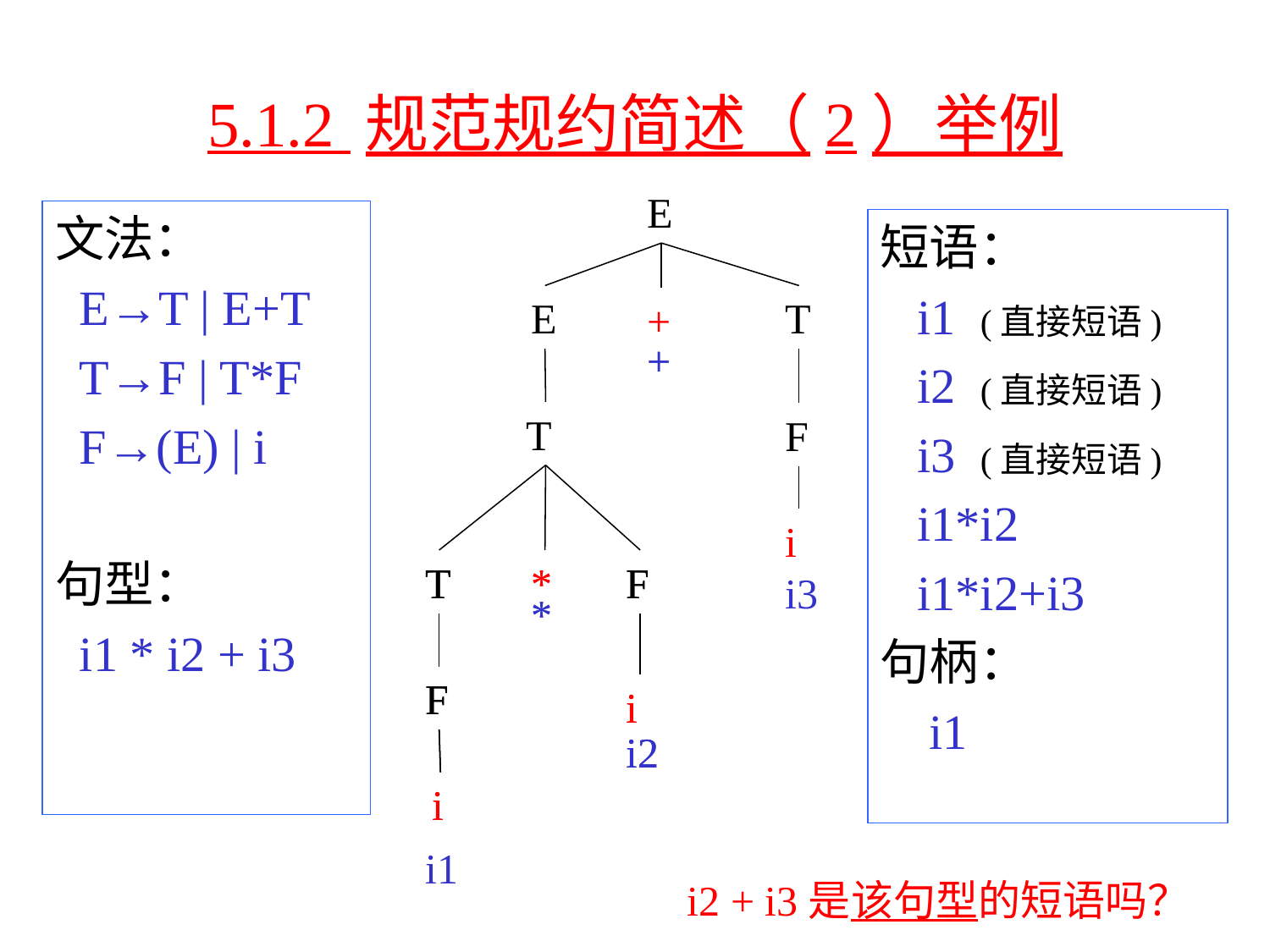

# 5.1.2 规范规约简述（2）举例
E
文法：
  E→T | E+T
  T→F | T*F
  F→(E) | i

句型：
  i1 * i2 + i3
短语：
   i1  (直接短语)
   i2  (直接短语)
   i3  (直接短语)
   i1*i2
   i1*i2+i3
句柄：
    i1
E
T
+
+
+
T
F
i
T
T
*
*
F
F
i3
*
*
F
F
i
i
i2
i2
i
i
i1
i2 + i3是该句型的短语吗？